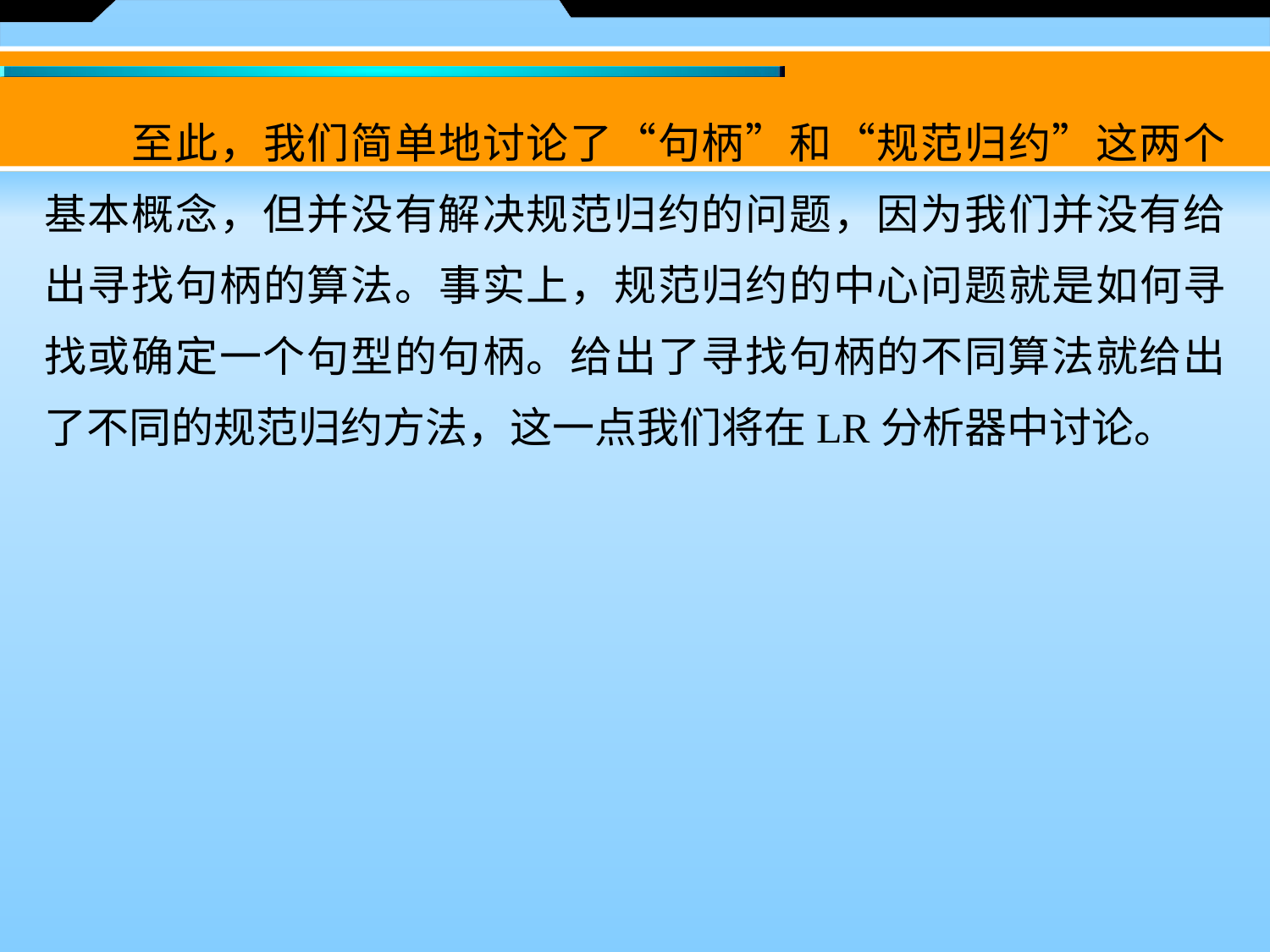

至此，我们简单地讨论了“句柄”和“规范归约”这两个基本概念，但并没有解决规范归约的问题，因为我们并没有给出寻找句柄的算法。事实上，规范归约的中心问题就是如何寻找或确定一个句型的句柄。给出了寻找句柄的不同算法就给出了不同的规范归约方法，这一点我们将在LR分析器中讨论。